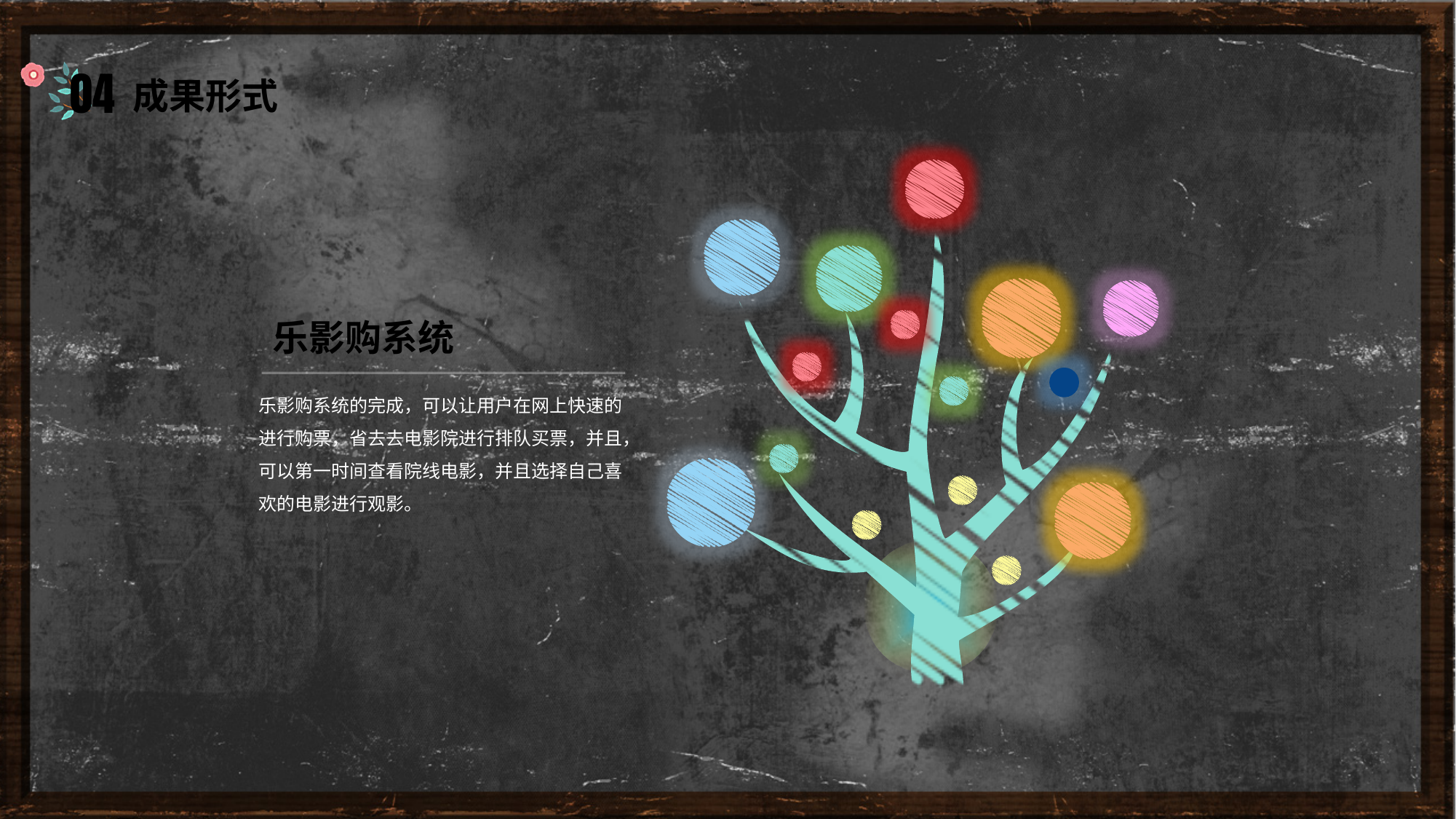

04
成果形式

乐影购系统
乐影购系统的完成，可以让用户在网上快速的进行购票，省去去电影院进行排队买票，并且，可以第一时间查看院线电影，并且选择自己喜欢的电影进行观影。